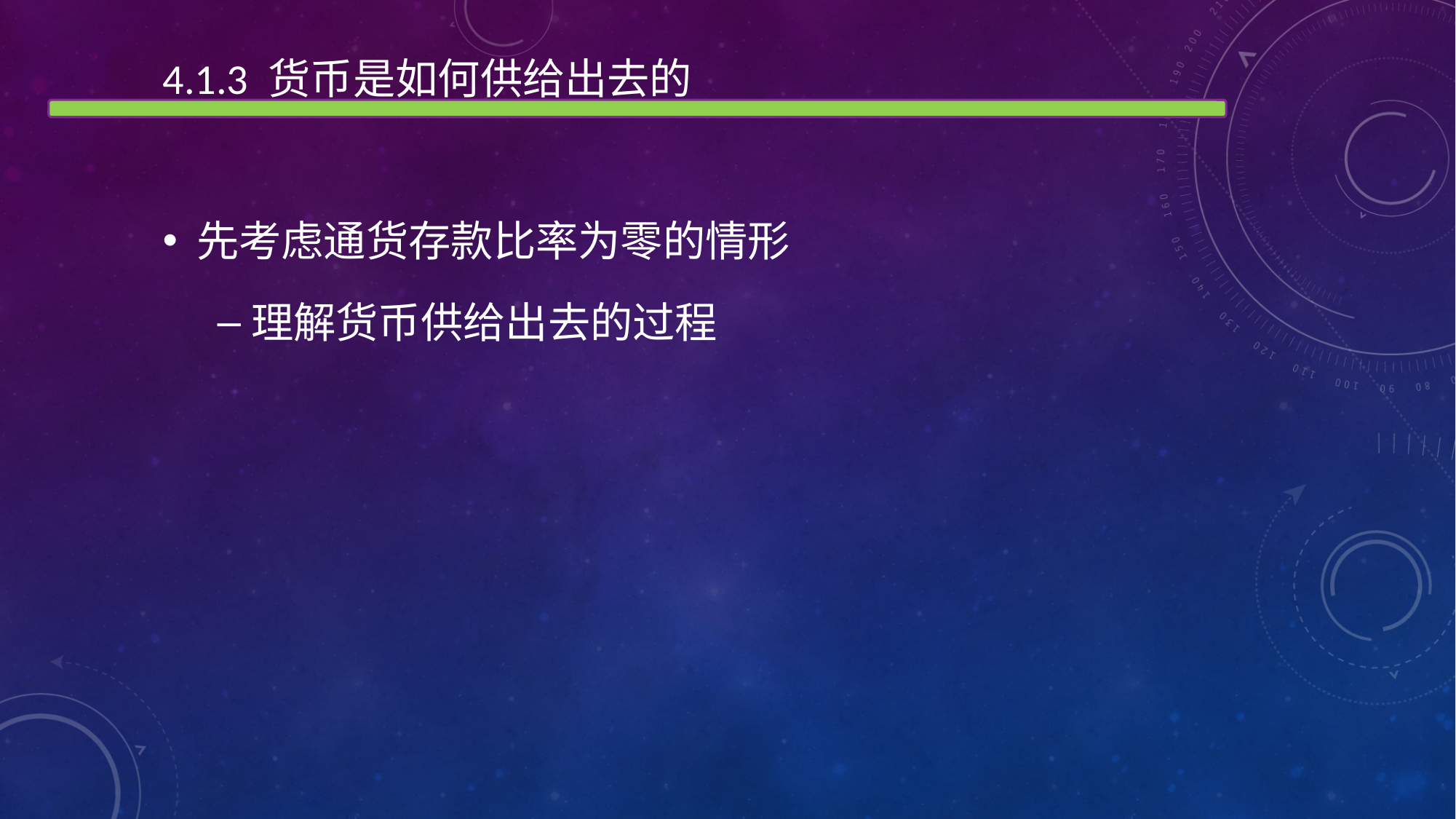

4.1.3 货币是如何供给出去的

先考虑通货存款比率为零的情形
理解货币供给出去的过程